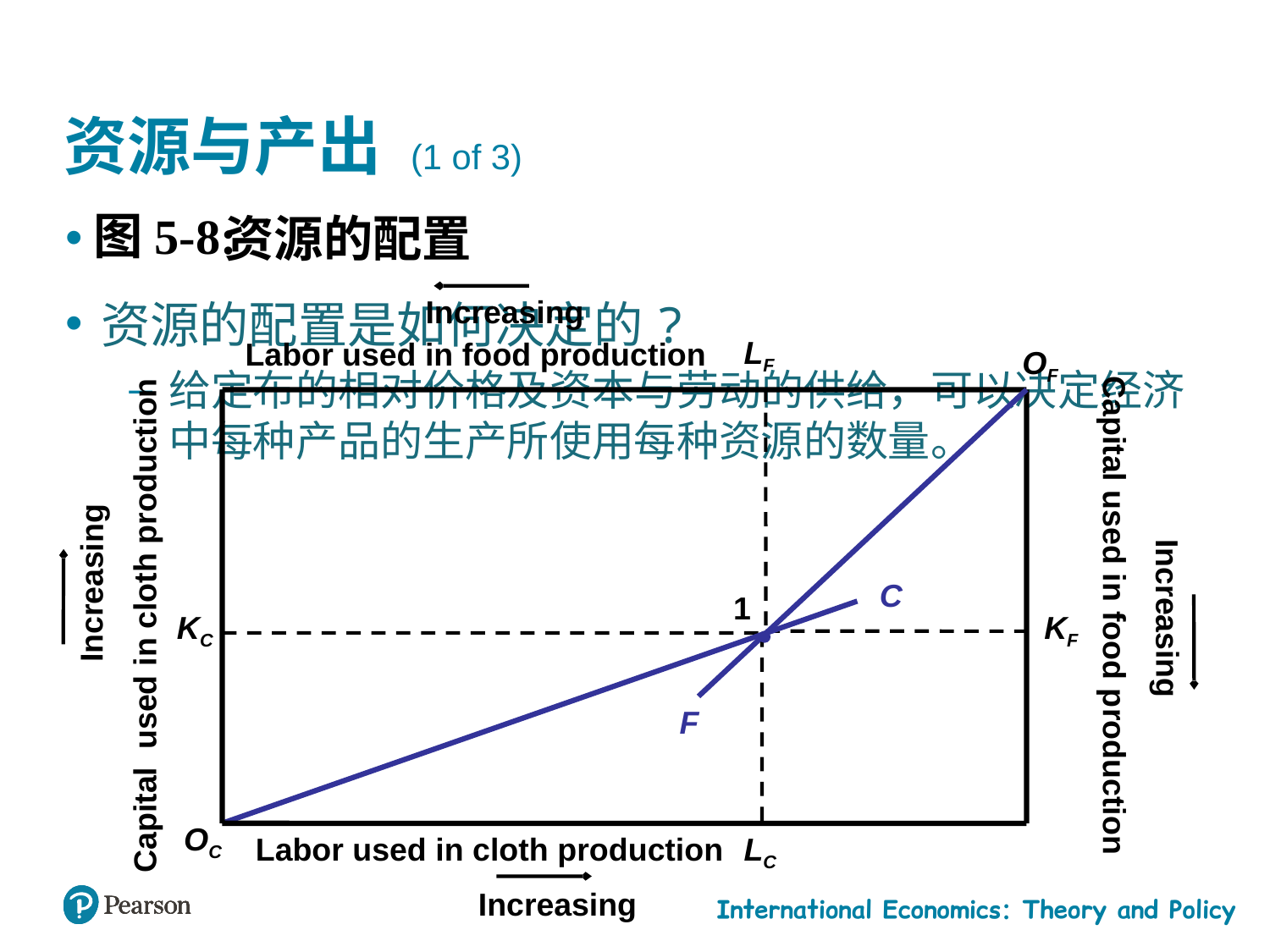

资源与产出 (1 of 3)

# 图5-8:
          资源的配置
资源的配置是如何决定的?
给定布的相对价格及资本与劳动的供给，可以决定经济中每种产品的生产所使用每种资源的数量。
Increasing

LF

KF
Labor used in food production
OF

OC

F

Increasing
C

1

Capital used in food production
Increasing

Capital  used in cloth production
KC

LC
Labor used in cloth production

Increasing